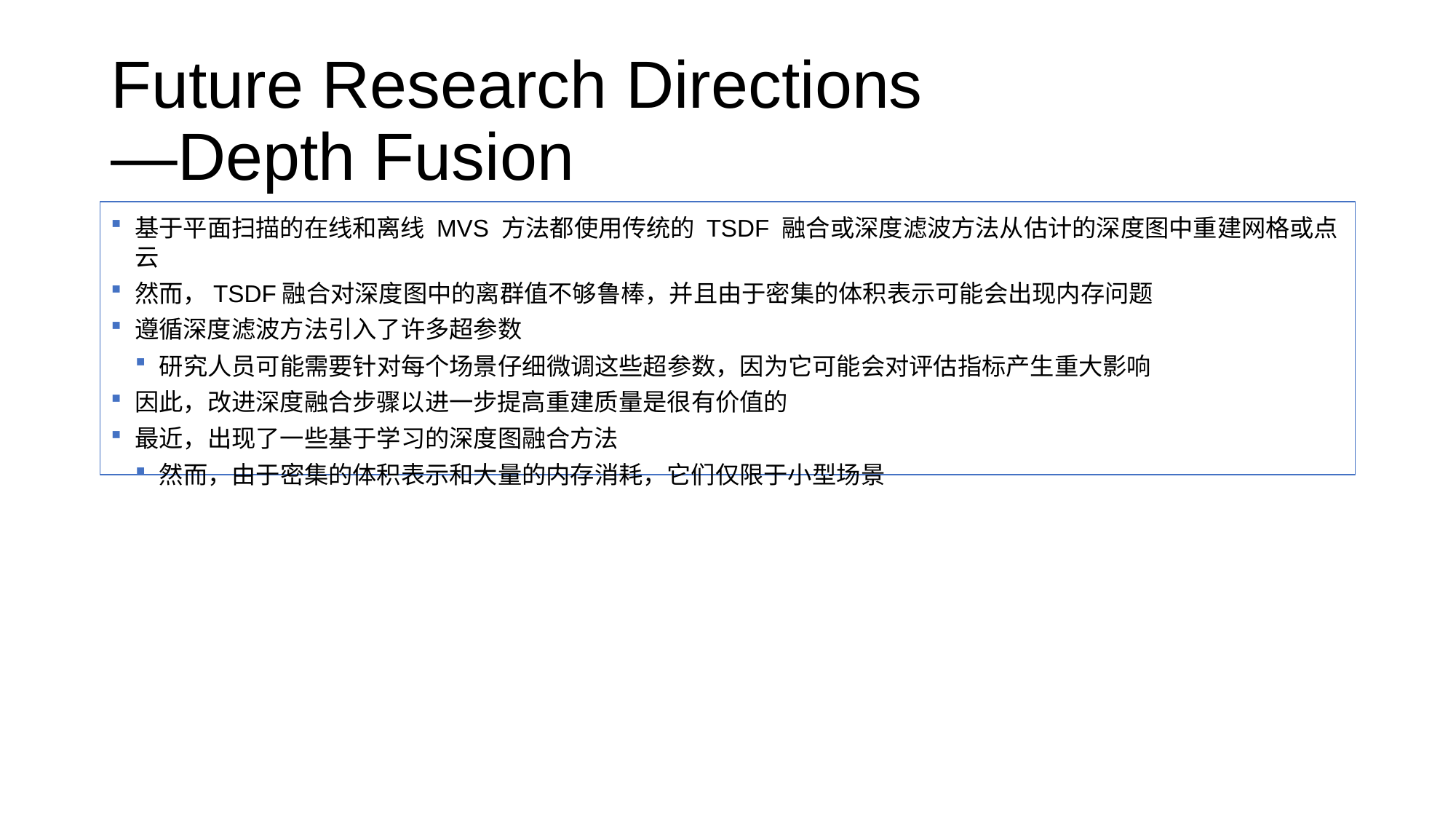

# Future Research Directions —Depth Fusion
基于平面扫描的在线和离线 MVS 方法都使用传统的 TSDF 融合或深度滤波方法从估计的深度图中重建网格或点云
然而，TSDF融合对深度图中的离群值不够鲁棒，并且由于密集的体积表示可能会出现内存问题
遵循深度滤波方法引入了许多超参数
研究人员可能需要针对每个场景仔细微调这些超参数，因为它可能会对评估指标产生重大影响
因此，改进深度融合步骤以进一步提高重建质量是很有价值的
最近，出现了一些基于学习的深度图融合方法
然而，由于密集的体积表示和大量的内存消耗，它们仅限于小型场景